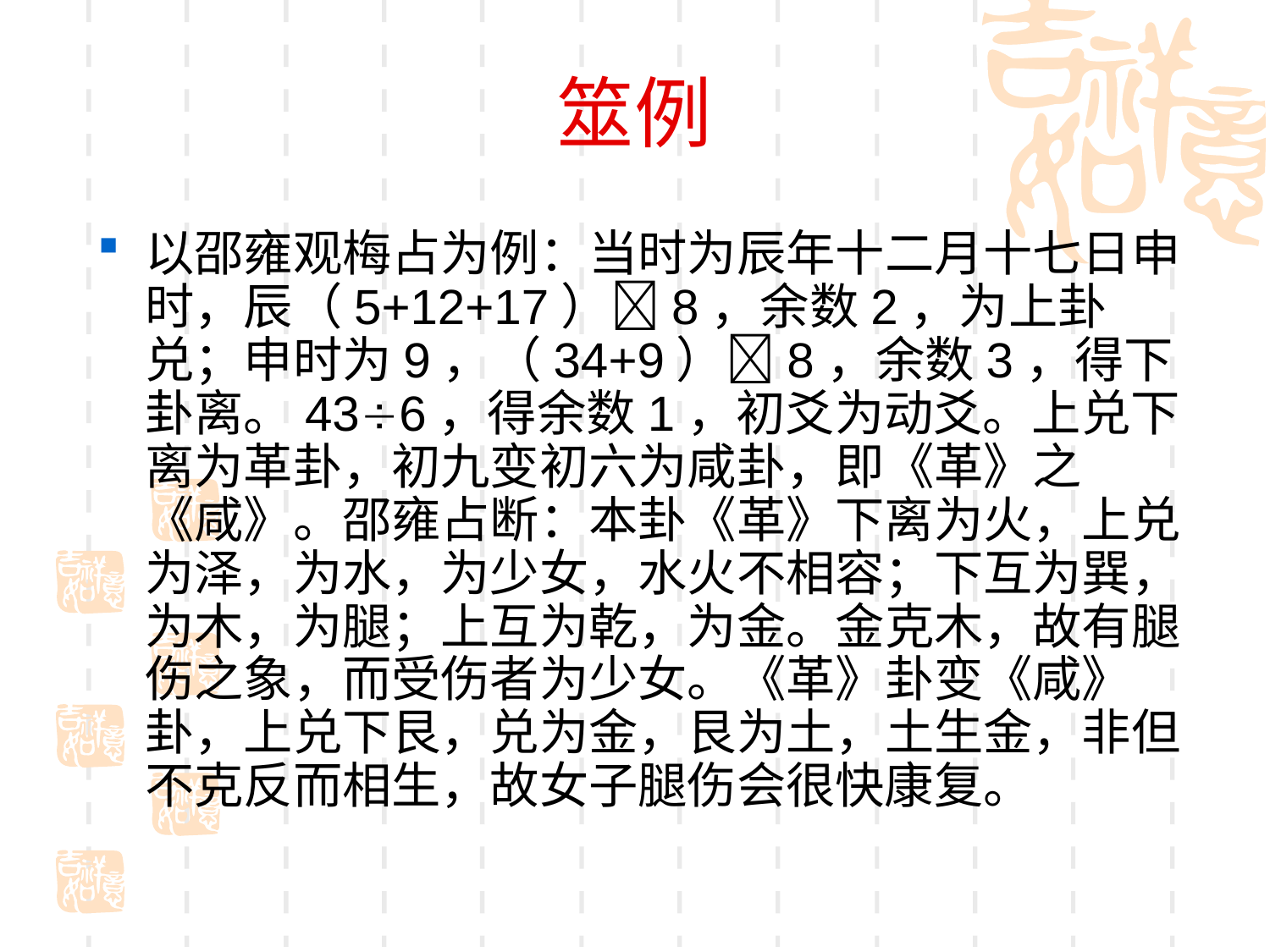

# 筮例
以邵雍观梅占为例：当时为辰年十二月十七日申时，辰（5+12+17）÷8，余数2，为上卦兑；申时为9，（34+9）÷8，余数3，得下卦离。43÷6，得余数1，初爻为动爻。上兑下离为革卦，初九变初六为咸卦，即《革》之《咸》。邵雍占断：本卦《革》下离为火，上兑为泽，为水，为少女，水火不相容；下互为巽，为木，为腿；上互为乾，为金。金克木，故有腿伤之象，而受伤者为少女。《革》卦变《咸》卦，上兑下艮，兑为金，艮为土，土生金，非但不克反而相生，故女子腿伤会很快康复。